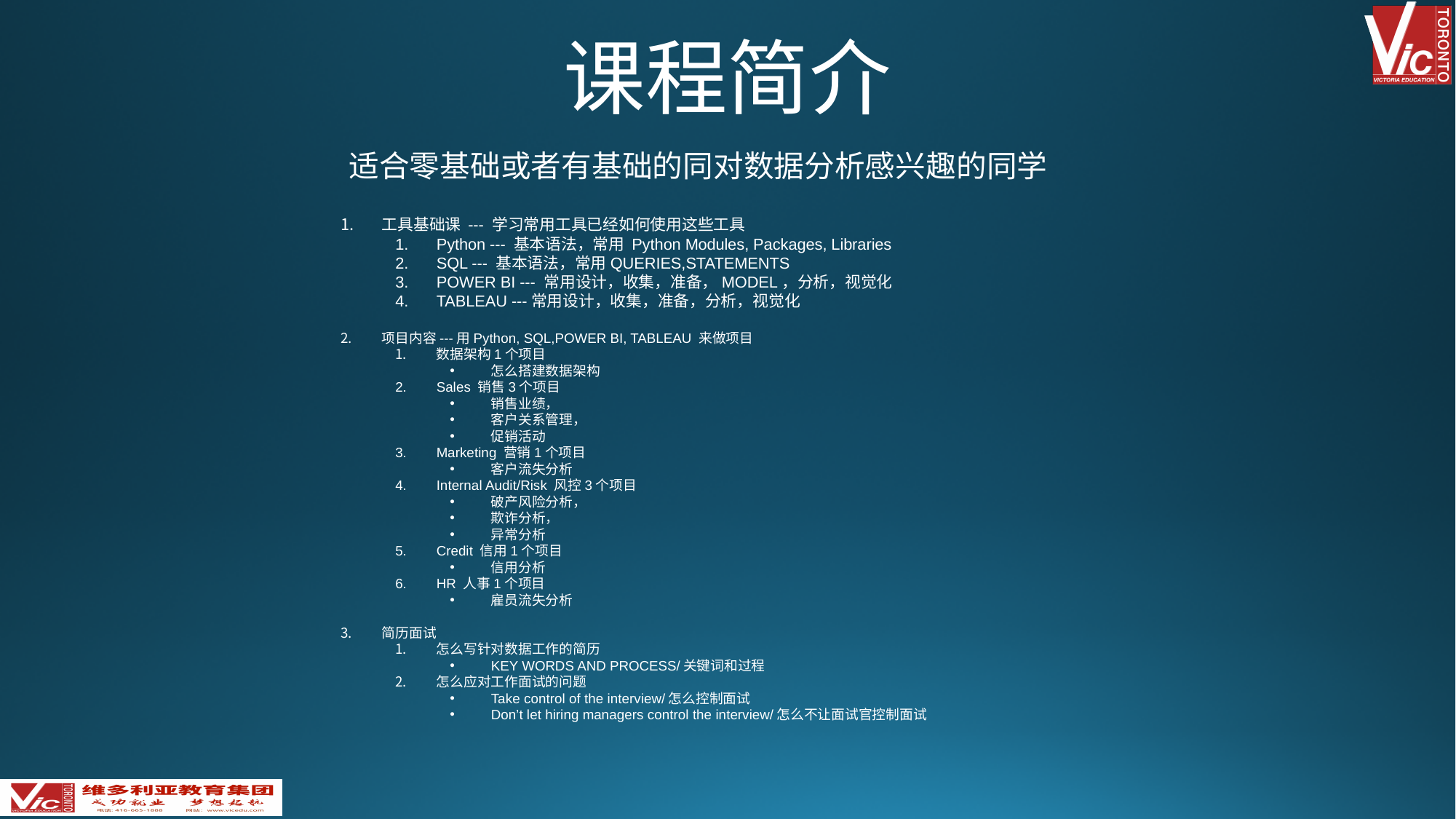

# 课程简介
适合零基础或者有基础的同对数据分析感兴趣的同学
工具基础课 --- 学习常用工具已经如何使用这些工具
Python --- 基本语法，常用 Python Modules, Packages, Libraries
SQL --- 基本语法，常用QUERIES,STATEMENTS
POWER BI --- 常用设计，收集，准备，MODEL，分析，视觉化
TABLEAU ---常用设计，收集，准备，分析，视觉化

项目内容---用Python, SQL,POWER BI, TABLEAU 来做项目
数据架构1个项目
怎么搭建数据架构
Sales 销售3个项目
销售业绩，
客户关系管理，
促销活动
Marketing 营销1个项目
客户流失分析
Internal Audit/Risk 风控3个项目
破产风险分析，
欺诈分析，
异常分析
Credit 信用1个项目
信用分析
HR 人事1个项目
雇员流失分析

简历面试
怎么写针对数据工作的简历
KEY WORDS AND PROCESS/关键词和过程
怎么应对工作面试的问题
Take control of the interview/怎么控制面试
Don’t let hiring managers control the interview/怎么不让面试官控制面试